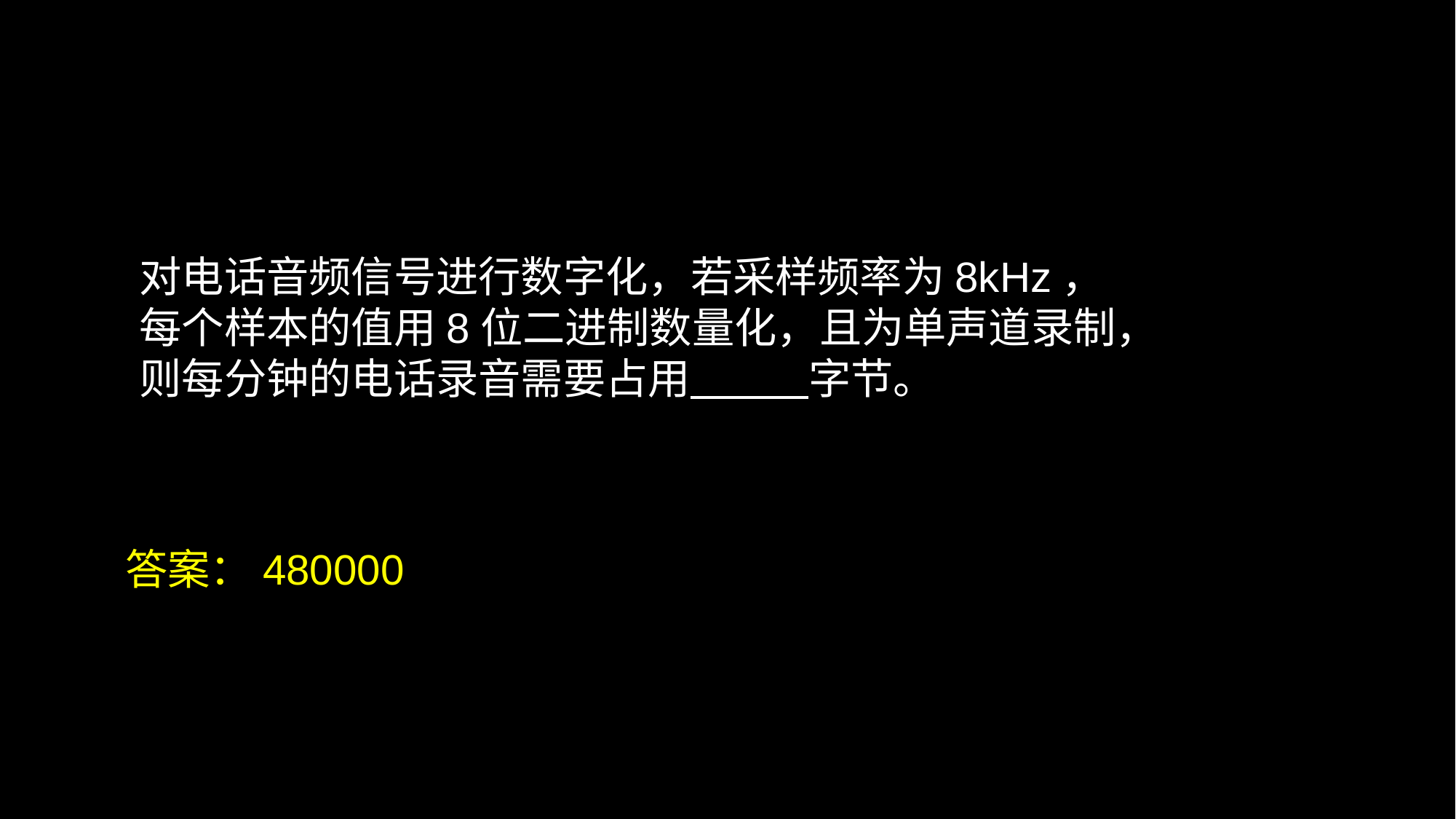

# 对电话音频信号进行数字化，若采样频率为8kHz，每个样本的值用8位二进制数量化，且为单声道录制，则每分钟的电话录音需要占用          字节。
答案：480000